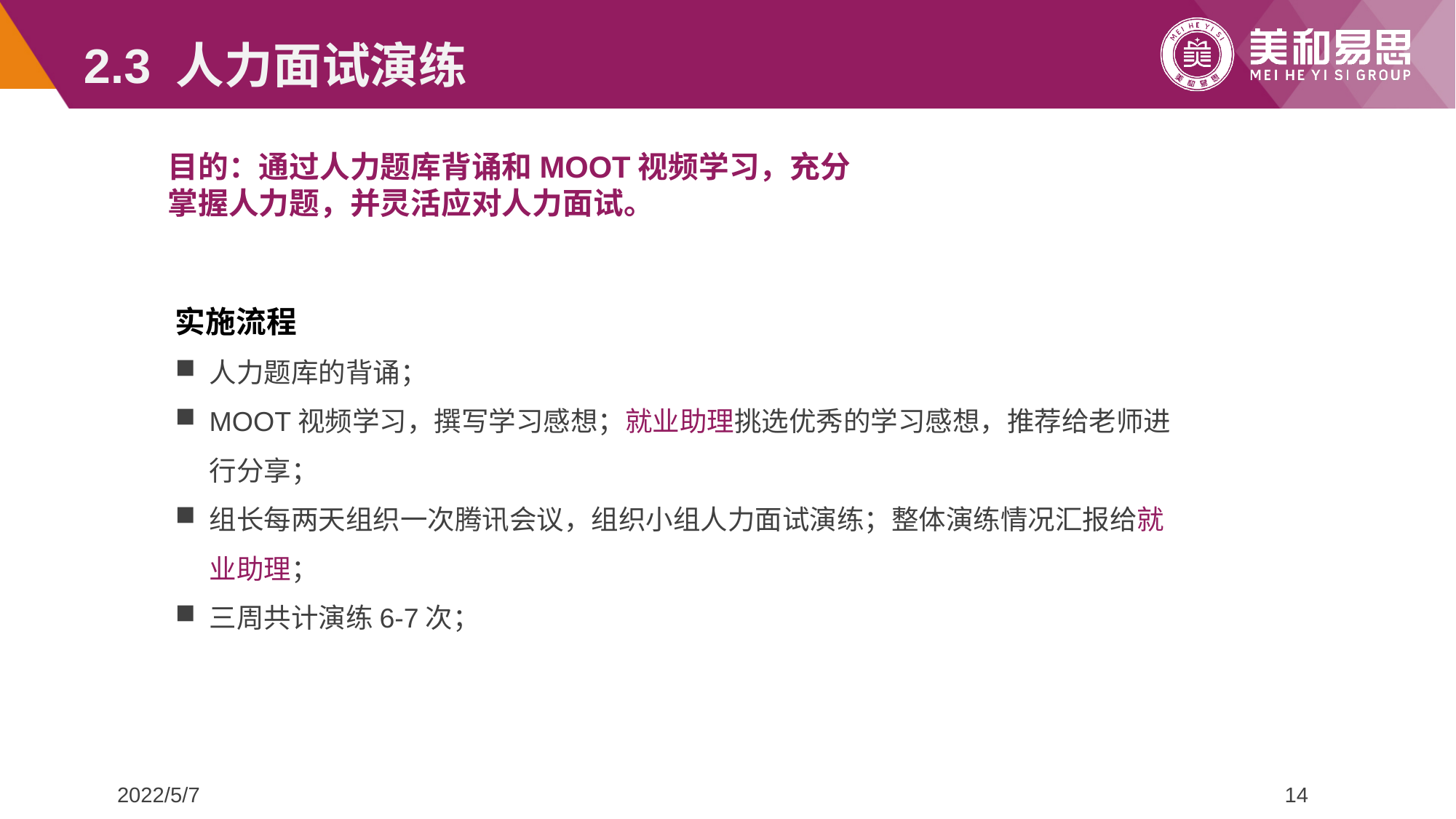

# 2.3 人力面试演练
目的：通过人力题库背诵和MOOT视频学习，充分掌握人力题，并灵活应对人力面试。
实施流程
人力题库的背诵；
MOOT视频学习，撰写学习感想；就业助理挑选优秀的学习感想，推荐给老师进行分享；
组长每两天组织一次腾讯会议，组织小组人力面试演练；整体演练情况汇报给就业助理；
三周共计演练6-7次；
2022/5/7
14